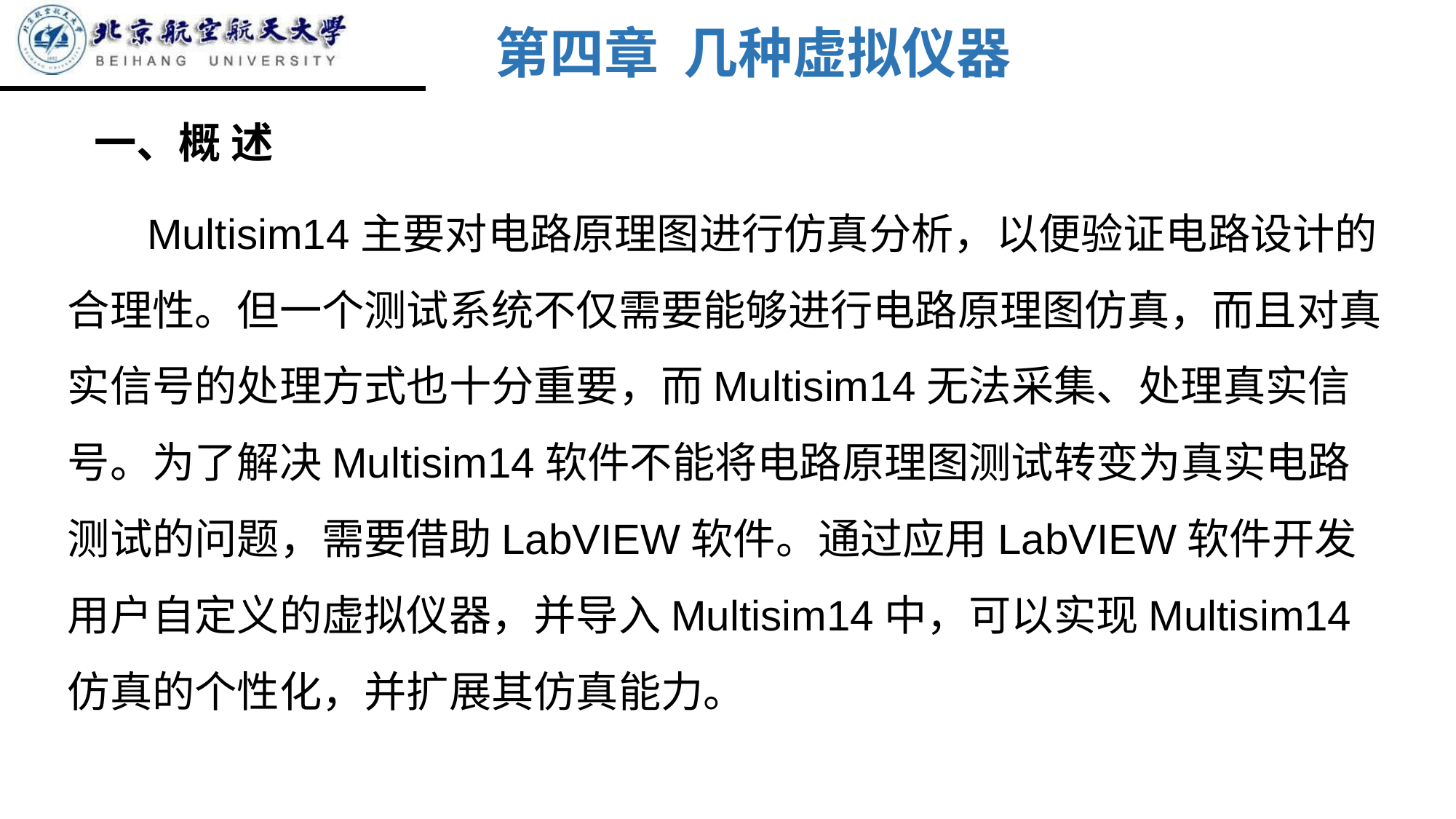

第四章  几种虚拟仪器
一、概 述
    Multisim14主要对电路原理图进行仿真分析，以便验证电路设计的合理性。但一个测试系统不仅需要能够进行电路原理图仿真，而且对真实信号的处理方式也十分重要，而Multisim14无法采集、处理真实信号。为了解决Multisim14软件不能将电路原理图测试转变为真实电路测试的问题，需要借助LabVIEW软件。通过应用LabVIEW软件开发用户自定义的虚拟仪器，并导入Multisim14中，可以实现Multisim14仿真的个性化，并扩展其仿真能力。